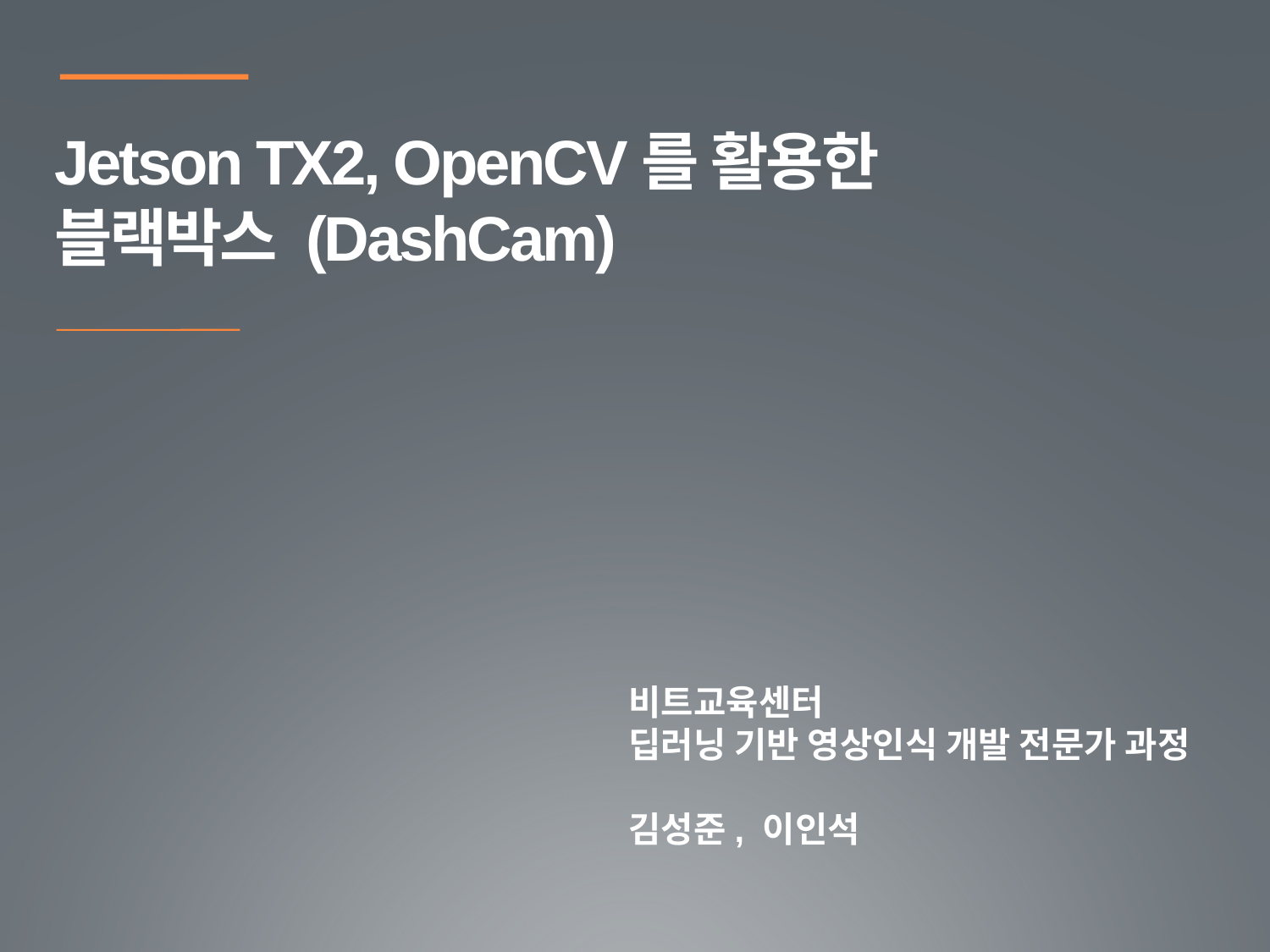

Jetson TX2, OpenCV를 활용한
블랙박스 (DashCam)

비트교육센터
딥러닝 기반 영상인식 개발 전문가 과정

김성준, 이인석